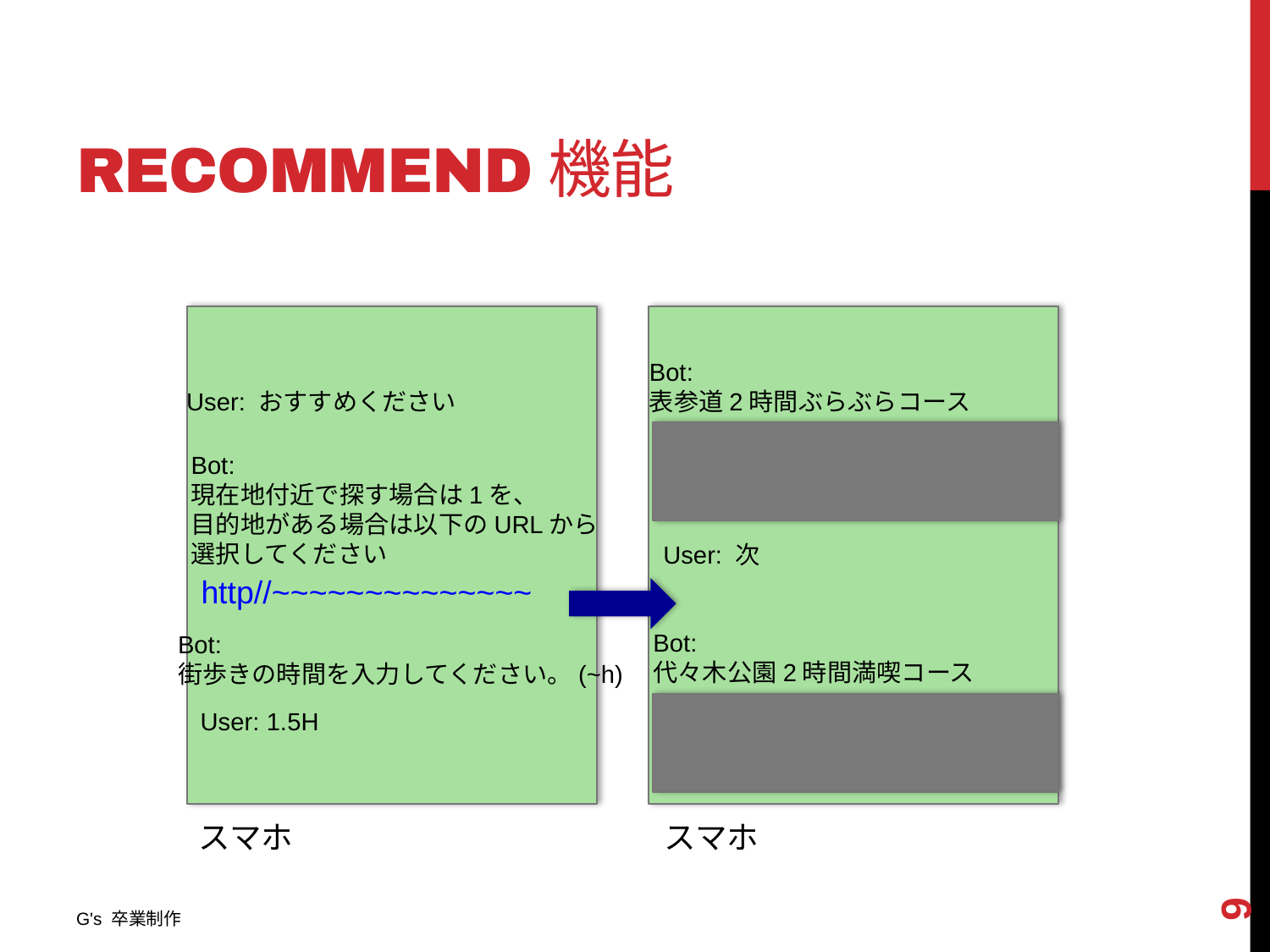

# Recommend機能

Bot:
表参道2時間ぶらぶらコース
User: おすすめください

Bot:
現在地付近で探す場合は1を、
目的地がある場合は以下のURLから
選択してください
User: 次
http//~~~~~~~~~~~~~~

Bot:
代々木公園2時間満喫コース
Bot:
街歩きの時間を入力してください。(~h)

User: 1.5H
スマホ
スマホ
9
G's 卒業制作